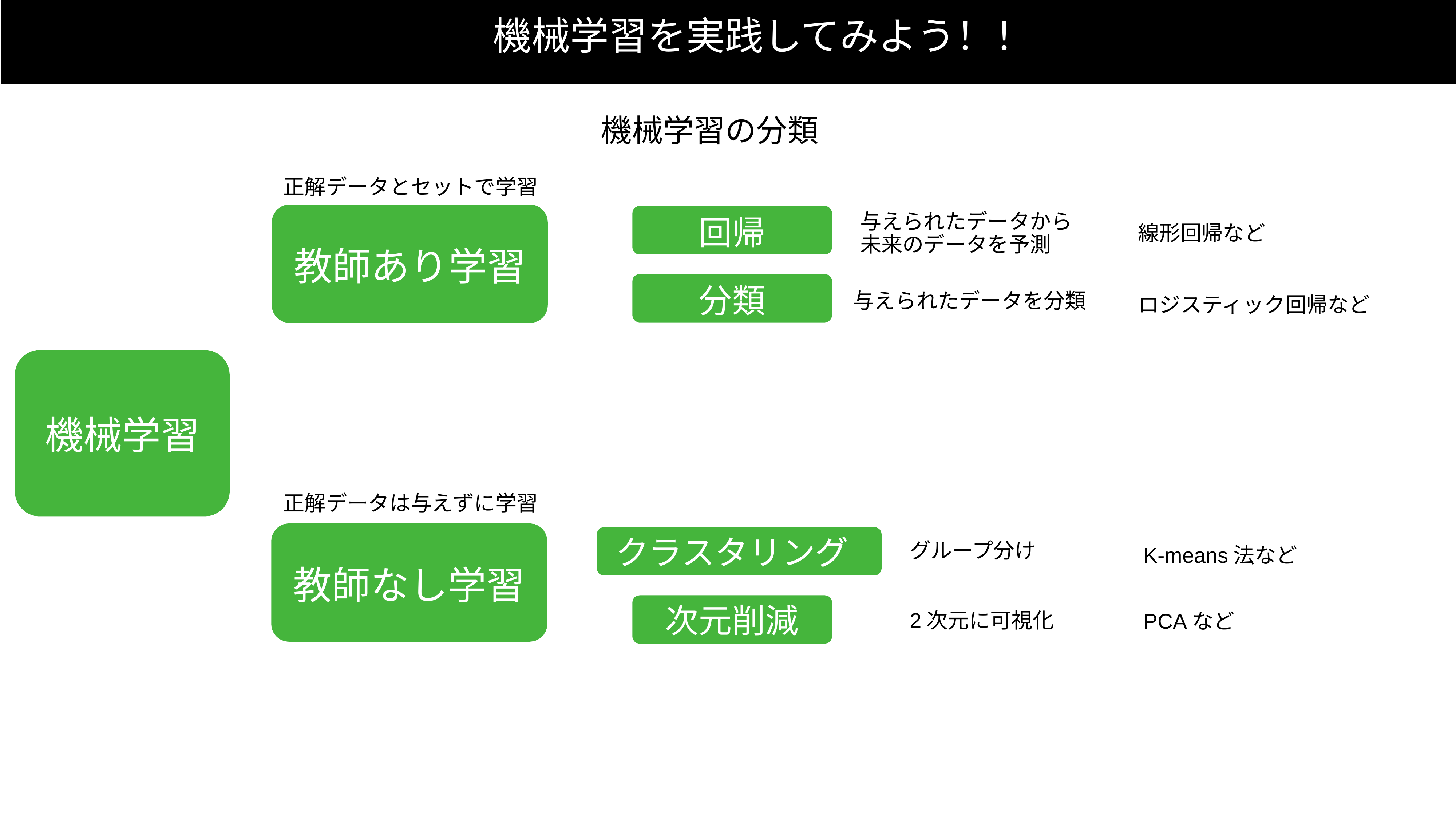

機械学習を実践してみよう！！
機械学習の分類
正解データとセットで学習

与えられたデータから未来のデータを予測
回帰
線形回帰など
教師あり学習

分類
与えられたデータを分類
ロジスティック回帰など

機械学習
正解データは与えずに学習

クラスタリング
グループ分け
K-means法など
教師なし学習

次元削減
2次元に可視化
PCAなど